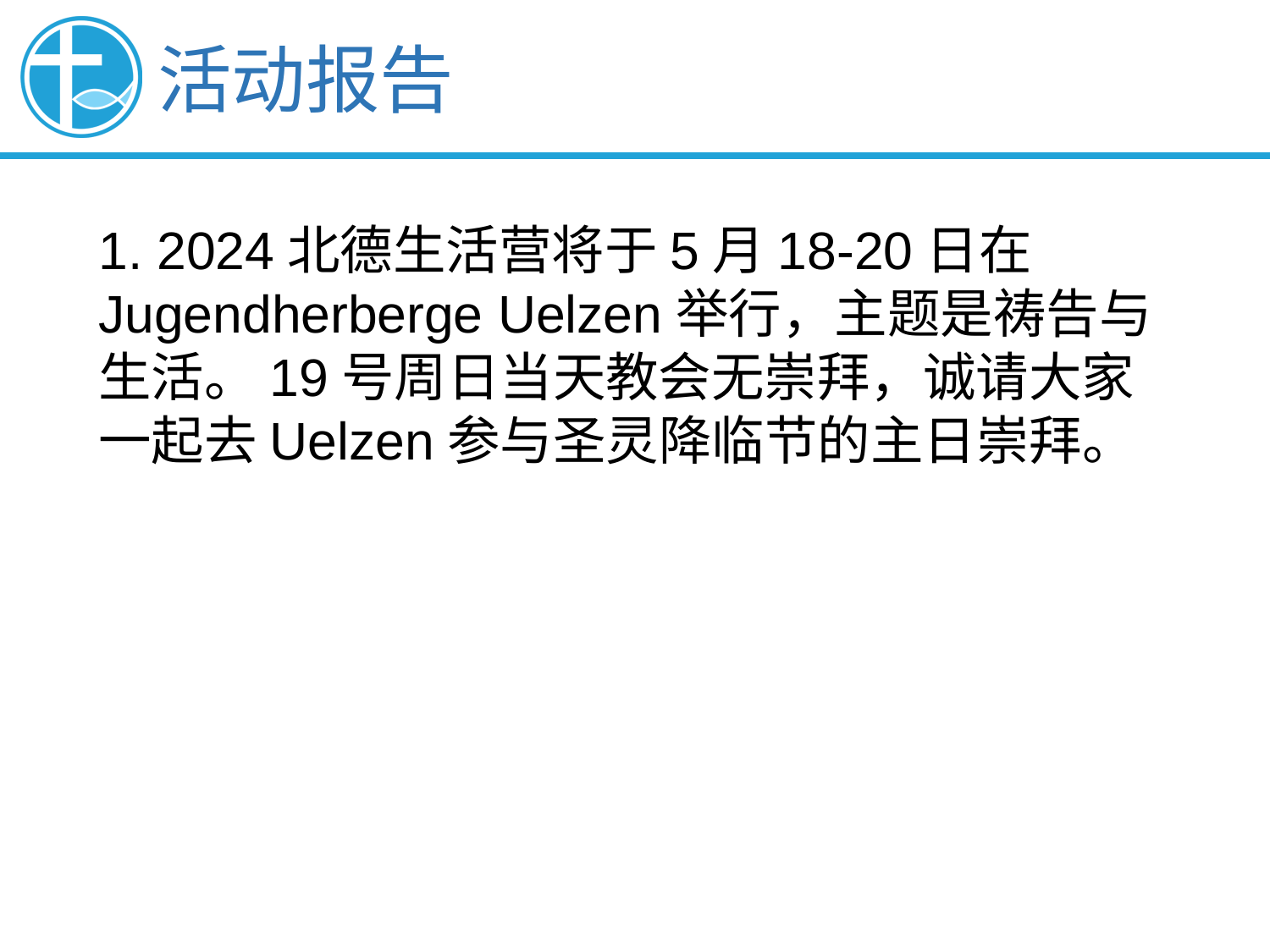

活动报告

1. 2024北德生活营将于5月18-20日在Jugendherberge Uelzen举行，主题是祷告与生活。19号周日当天教会无崇拜，诚请大家一起去Uelzen参与圣灵降临节的主日崇拜。